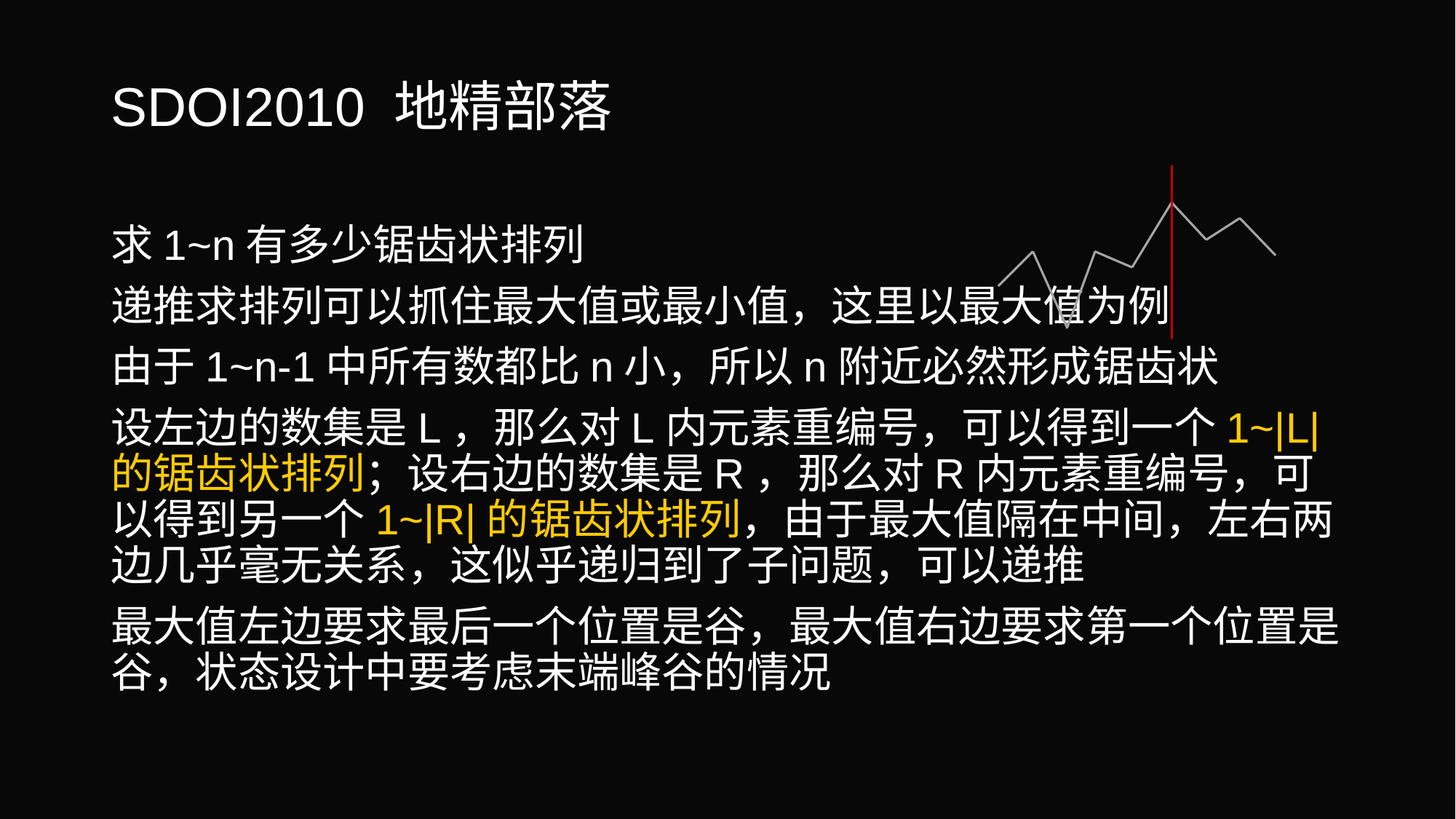

# SDOI2010 地精部落
求1~n有多少锯齿状排列
递推求排列可以抓住最大值或最小值，这里以最大值为例
由于1~n-1中所有数都比n小，所以n附近必然形成锯齿状
设左边的数集是L，那么对L内元素重编号，可以得到一个1~|L|的锯齿状排列；设右边的数集是R，那么对R内元素重编号，可以得到另一个1~|R|的锯齿状排列，由于最大值隔在中间，左右两边几乎毫无关系，这似乎递归到了子问题，可以递推
最大值左边要求最后一个位置是谷，最大值右边要求第一个位置是谷，状态设计中要考虑末端峰谷的情况